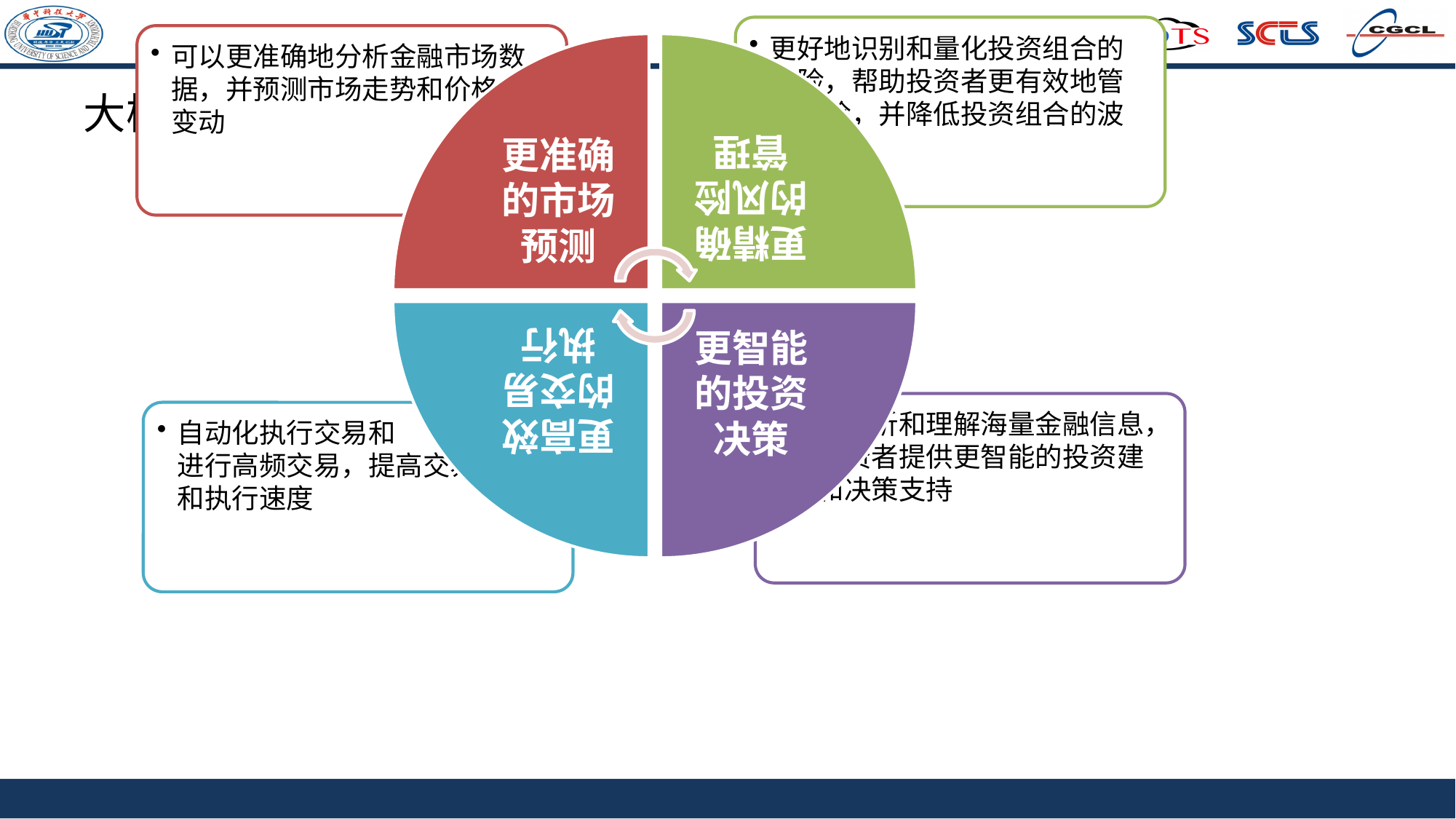

# 大模型对金融的行业的冲击
可以更准确地分析金融市场数据，并预测市场走势和价格
变动
更好地识别和量化投资组合的风险，帮助投资者更有效地管理风险，并降低投资组合的波动性
自动分析和理解海量金融信息，为投资者提供更智能的投资建议和决策支持
自动化执行交易和
进行高频交易，提高交易效率和执行速度
更准确的市场预测
更精确的风险管理
更智能的投资决策
更高效的交易执行

36